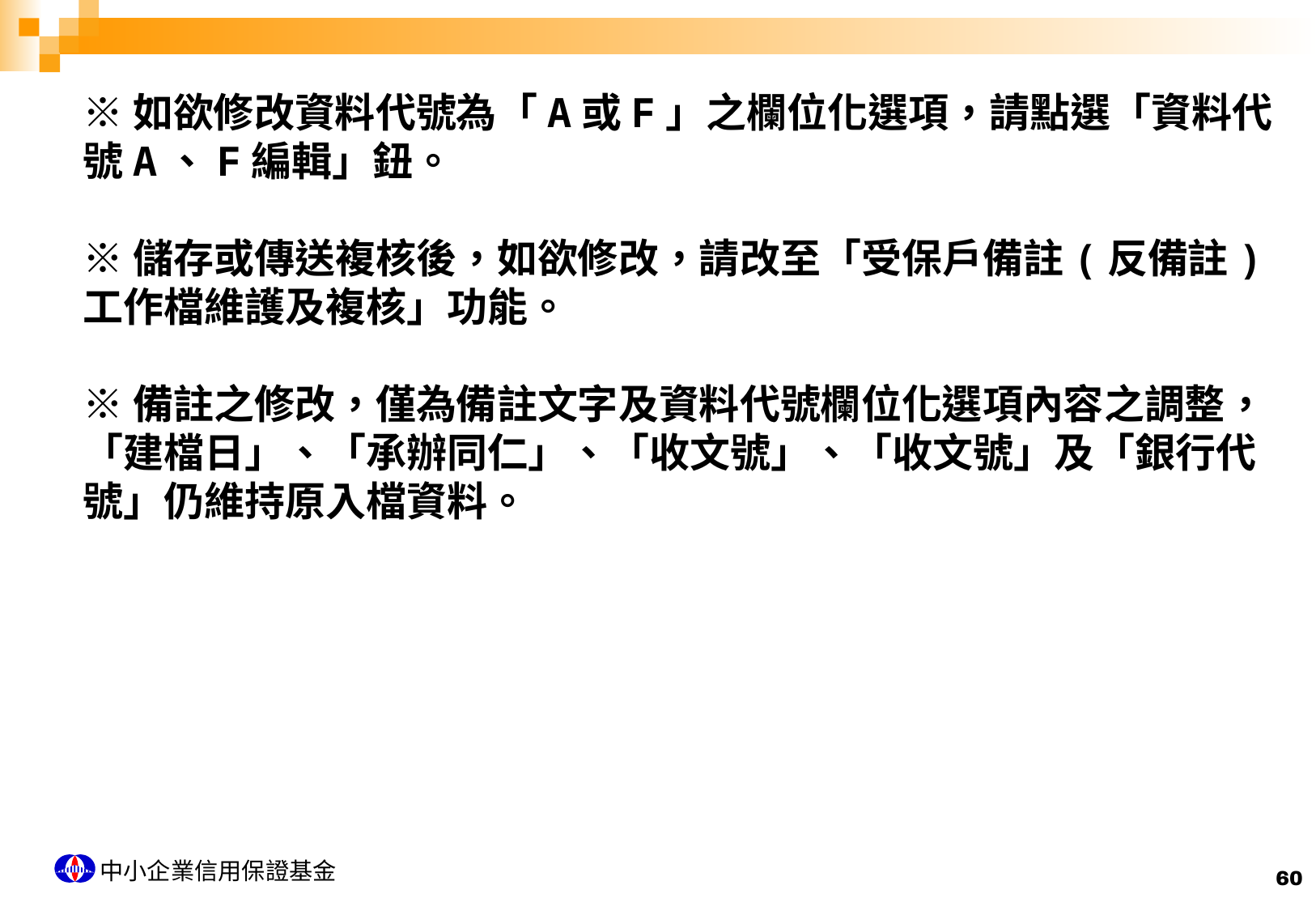

※如欲修改資料代號為「A或F」之欄位化選項，請點選「資料代號A、F編輯」鈕。

※儲存或傳送複核後，如欲修改，請改至「受保戶備註(反備註)工作檔維護及複核」功能。

※備註之修改，僅為備註文字及資料代號欄位化選項內容之調整，「建檔日」、「承辦同仁」、「收文號」、「收文號」及「銀行代號」仍維持原入檔資料。
60